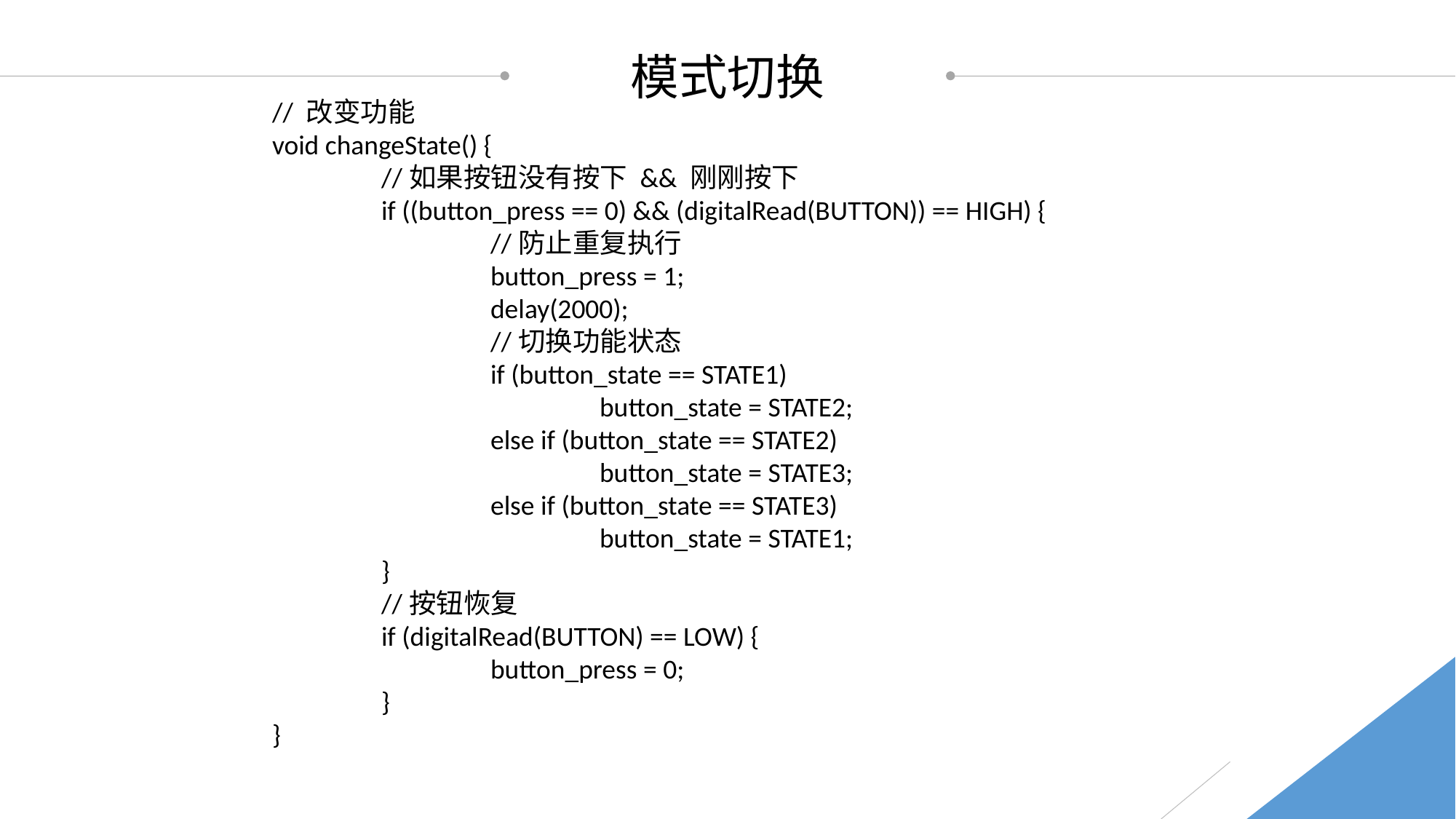

模式切换
// 改变功能
void changeState() {
	//如果按钮没有按下 && 刚刚按下
	if ((button_press == 0) && (digitalRead(BUTTON)) == HIGH) {
		//防止重复执行
		button_press = 1;
		delay(2000);
		//切换功能状态
		if (button_state == STATE1)
			button_state = STATE2;
		else if (button_state == STATE2)
			button_state = STATE3;
		else if (button_state == STATE3)
			button_state = STATE1;
	}
	//按钮恢复
	if (digitalRead(BUTTON) == LOW) {
		button_press = 0;
	}
}